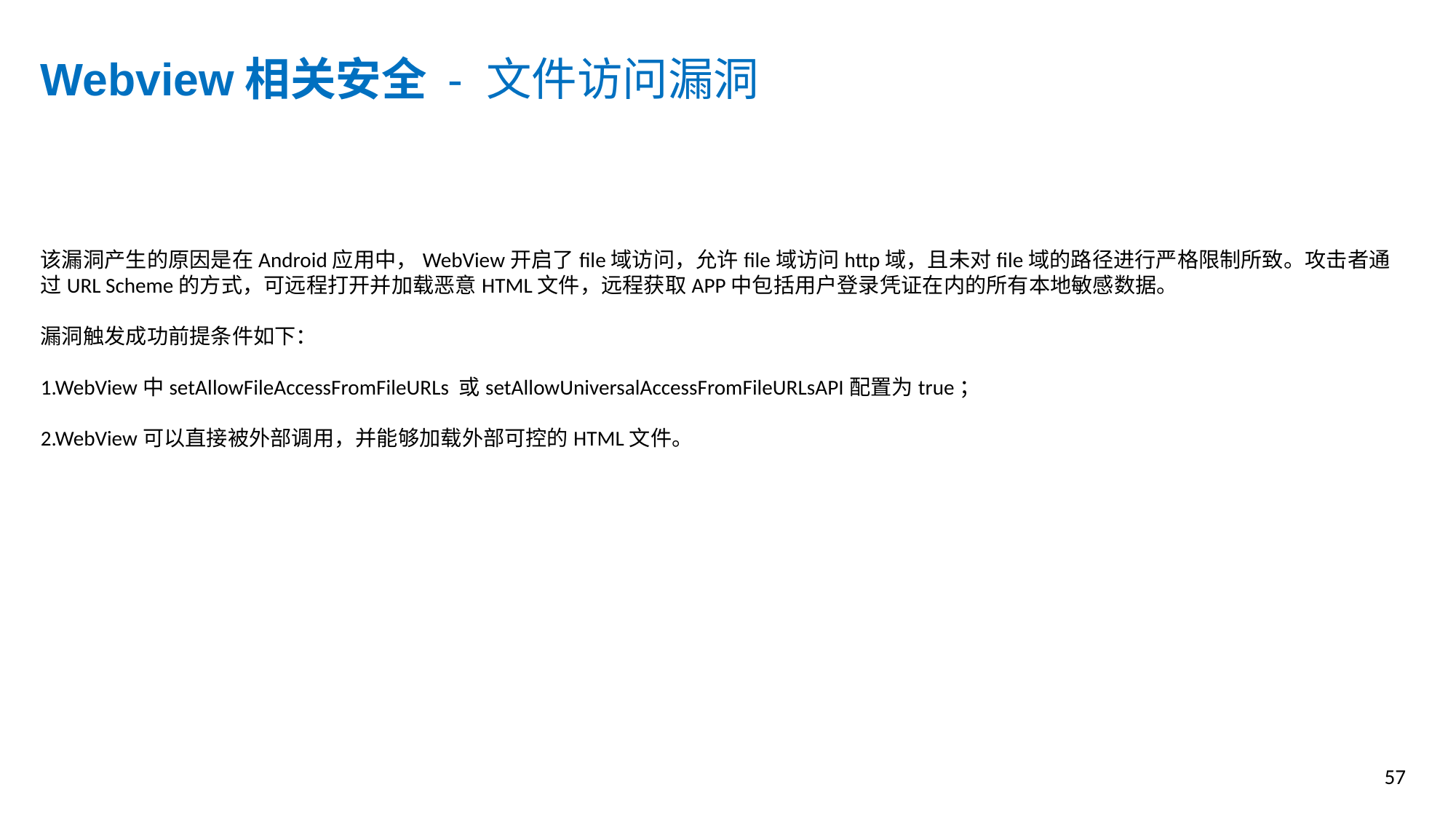

Webview相关安全 - 文件访问漏洞
该漏洞产生的原因是在Android应用中，WebView开启了file域访问，允许file域访问http域，且未对file域的路径进行严格限制所致。攻击者通过URL Scheme的方式，可远程打开并加载恶意HTML文件，远程获取APP中包括用户登录凭证在内的所有本地敏感数据。

漏洞触发成功前提条件如下：

1.WebView中setAllowFileAccessFromFileURLs 或setAllowUniversalAccessFromFileURLsAPI配置为true；

2.WebView可以直接被外部调用，并能够加载外部可控的HTML文件。
57